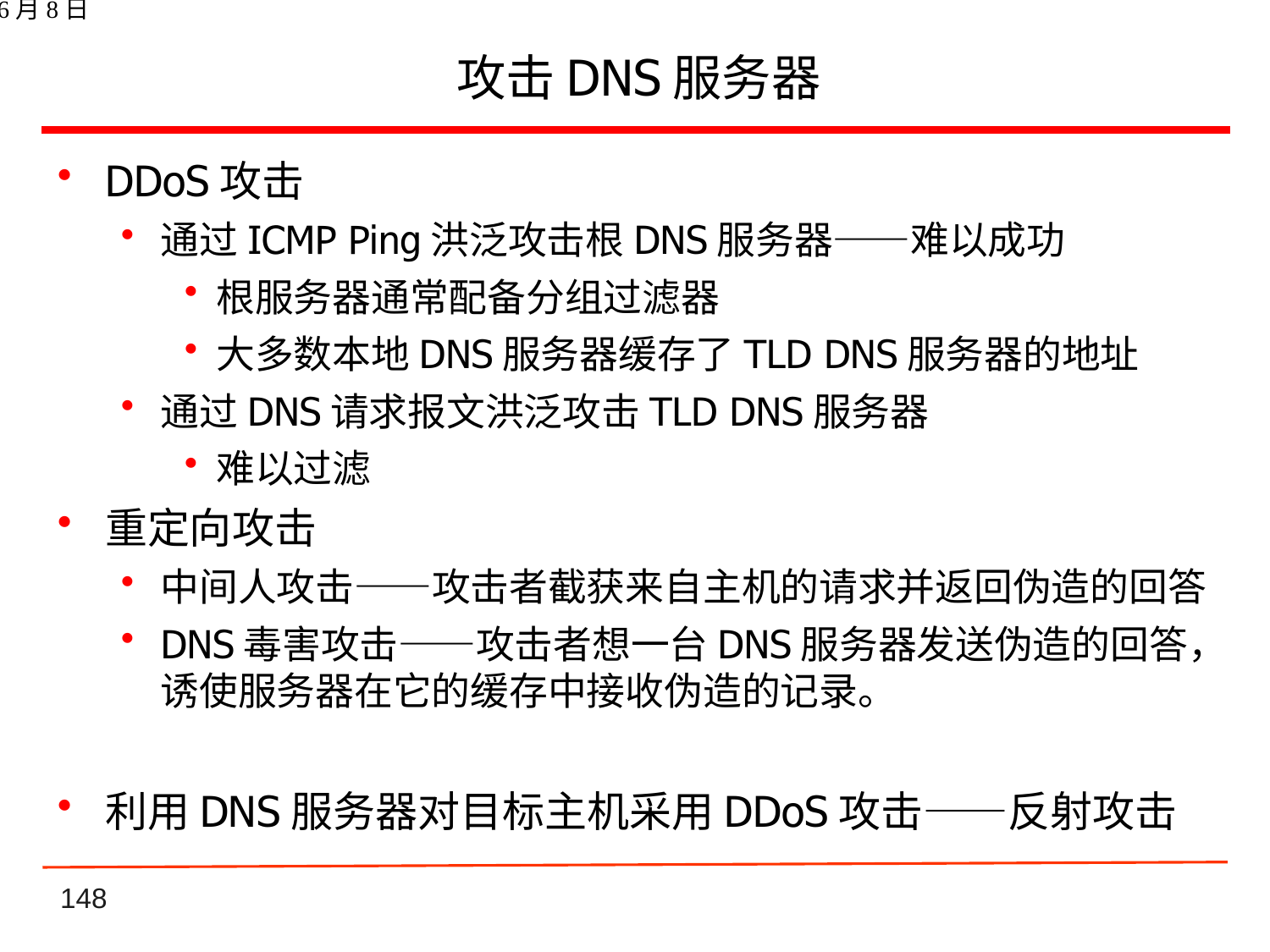

# 攻击DNS服务器
DDoS攻击
通过ICMP Ping洪泛攻击根DNS服务器——难以成功
根服务器通常配备分组过滤器
大多数本地DNS服务器缓存了TLD DNS服务器的地址
通过DNS请求报文洪泛攻击TLD DNS服务器
难以过滤
重定向攻击
中间人攻击——攻击者截获来自主机的请求并返回伪造的回答
DNS毒害攻击——攻击者想一台DNS服务器发送伪造的回答，诱使服务器在它的缓存中接收伪造的记录。

利用DNS服务器对目标主机采用DDoS攻击——反射攻击
2021年6月8日